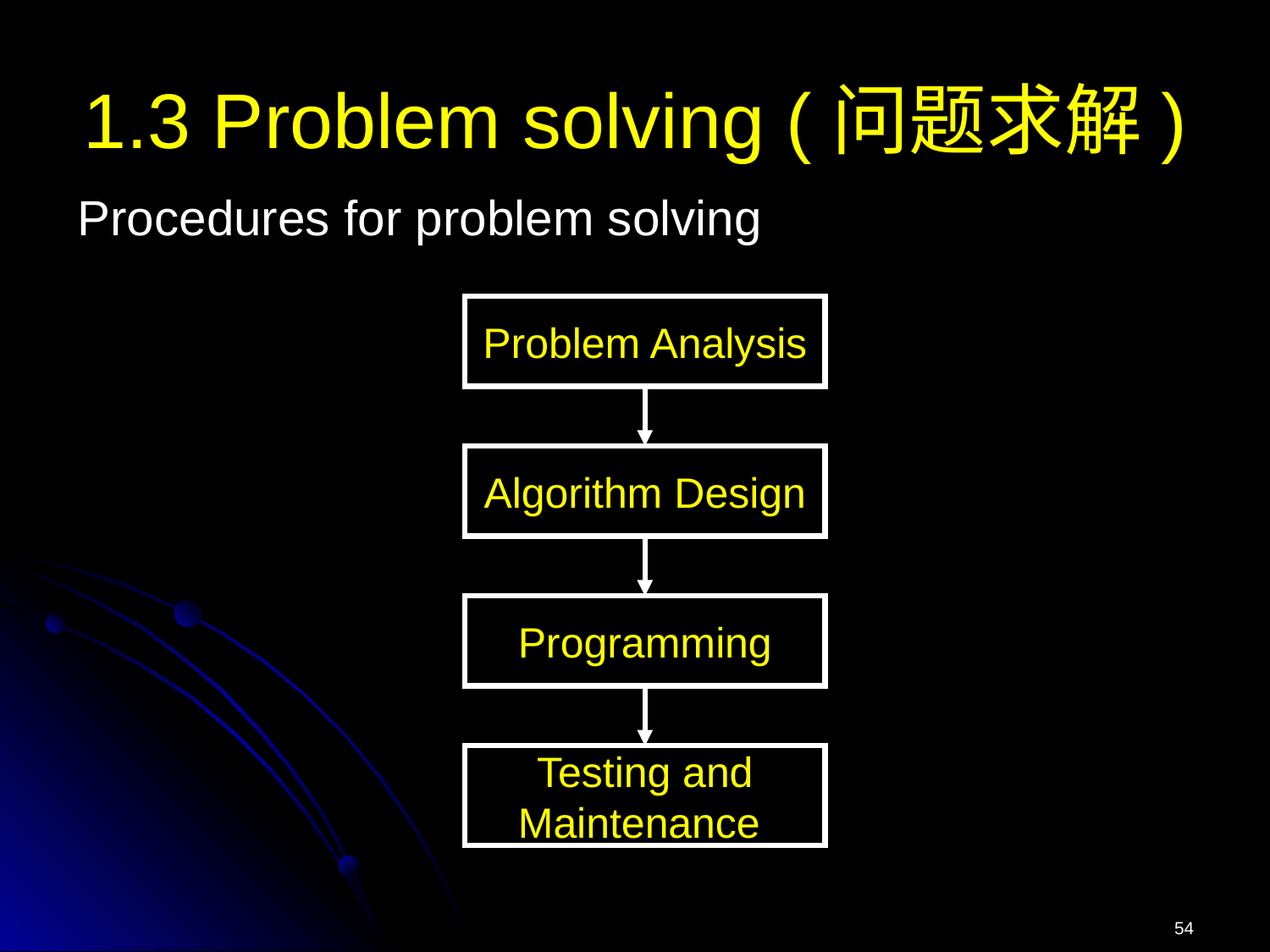

# 1.3 Problem solving (问题求解)
Procedures for problem solving
Problem Analysis
Algorithm Design
Programming
Testing and
Maintenance

54